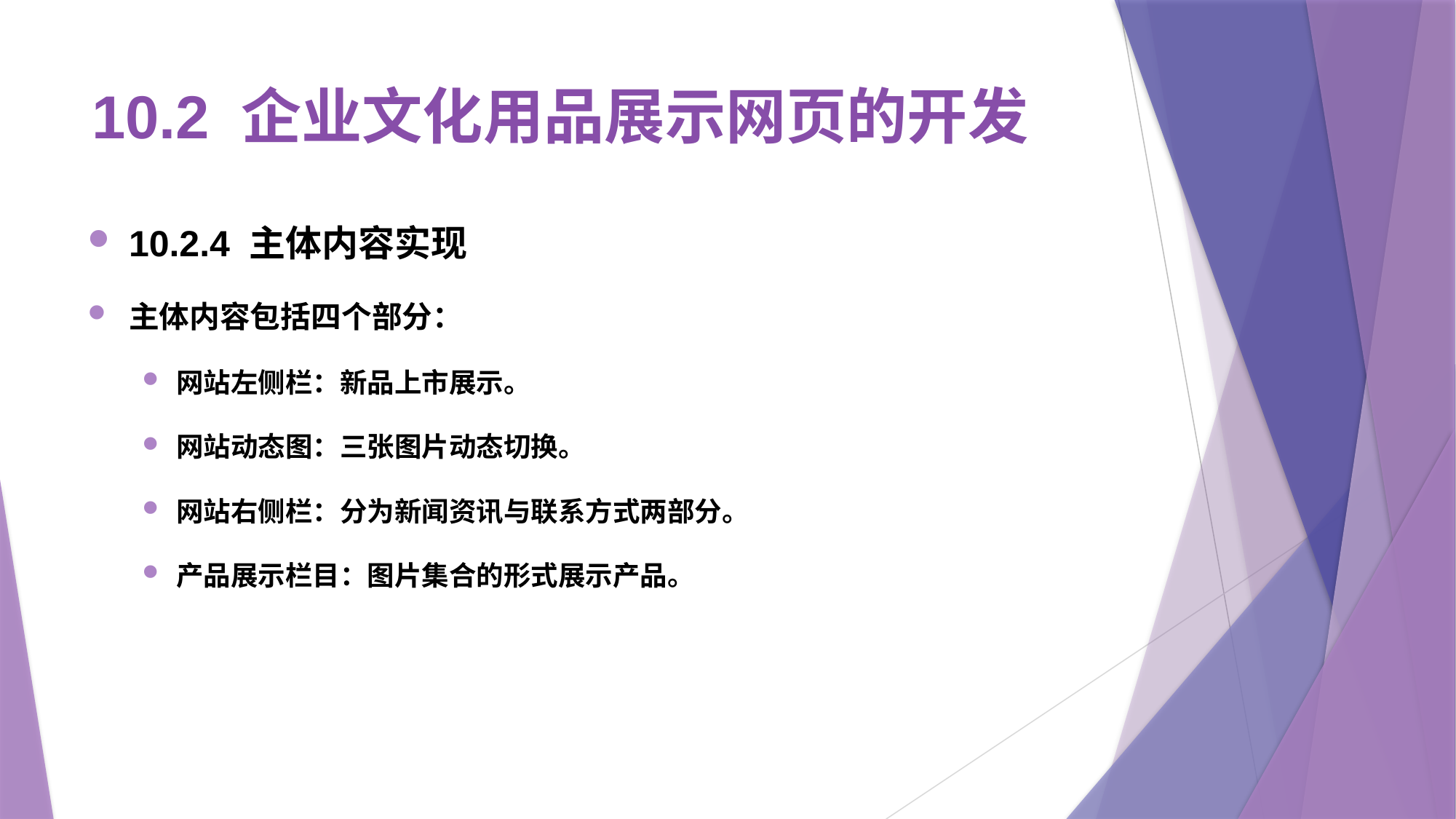

# 10.2 企业文化用品展示网页的开发
10.2.4 主体内容实现
主体内容包括四个部分：
网站左侧栏：新品上市展示。
网站动态图：三张图片动态切换。
网站右侧栏：分为新闻资讯与联系方式两部分。
产品展示栏目：图片集合的形式展示产品。